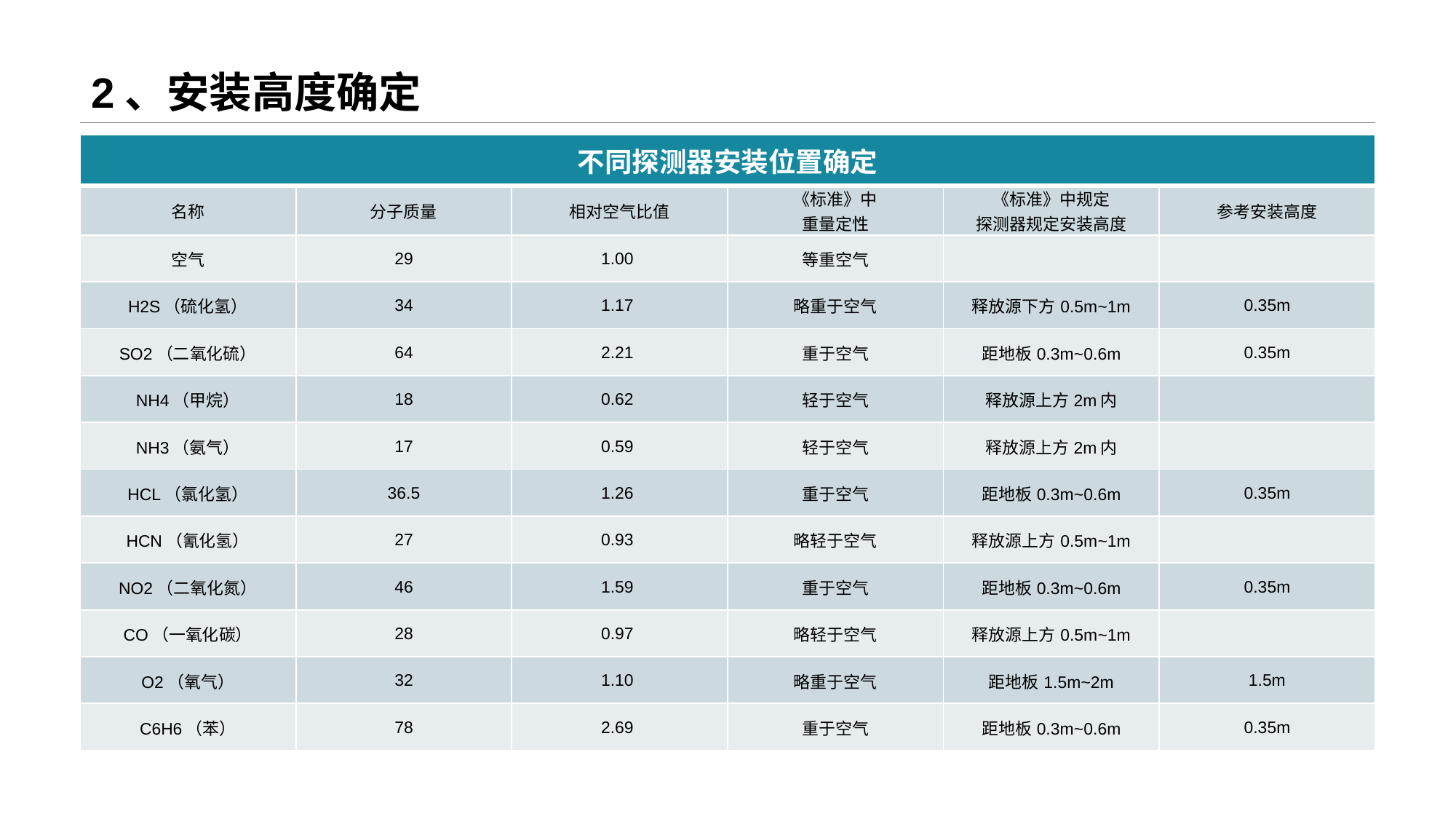

# 2、安装高度确定
| 不同探测器安装位置确定 |  |  |  |  |  |
| --- | --- | --- | --- | --- | --- |
| 名称 | 分子质量 | 相对空气比值 | 《标准》中 重量定性 | 《标准》中规定 探测器规定安装高度 | 参考安装高度 |
| 空气 | 29 | 1.00 | 等重空气 |  |  |
| H2S（硫化氢） | 34 | 1.17 | 略重于空气 | 释放源下方0.5m~1m | 0.35m |
| SO2（二氧化硫） | 64 | 2.21 | 重于空气 | 距地板0.3m~0.6m | 0.35m |
| NH4（甲烷） | 18 | 0.62 | 轻于空气 | 释放源上方2m内 |  |
| NH3（氨气） | 17 | 0.59 | 轻于空气 | 释放源上方2m内 |  |
| HCL（氯化氢） | 36.5 | 1.26 | 重于空气 | 距地板0.3m~0.6m | 0.35m |
| HCN（氰化氢） | 27 | 0.93 | 略轻于空气 | 释放源上方0.5m~1m |  |
| NO2（二氧化氮） | 46 | 1.59 | 重于空气 | 距地板0.3m~0.6m | 0.35m |
| CO（一氧化碳） | 28 | 0.97 | 略轻于空气 | 释放源上方0.5m~1m |  |
| O2（氧气） | 32 | 1.10 | 略重于空气 | 距地板1.5m~2m | 1.5m |
| C6H6（苯） | 78 | 2.69 | 重于空气 | 距地板0.3m~0.6m | 0.35m |